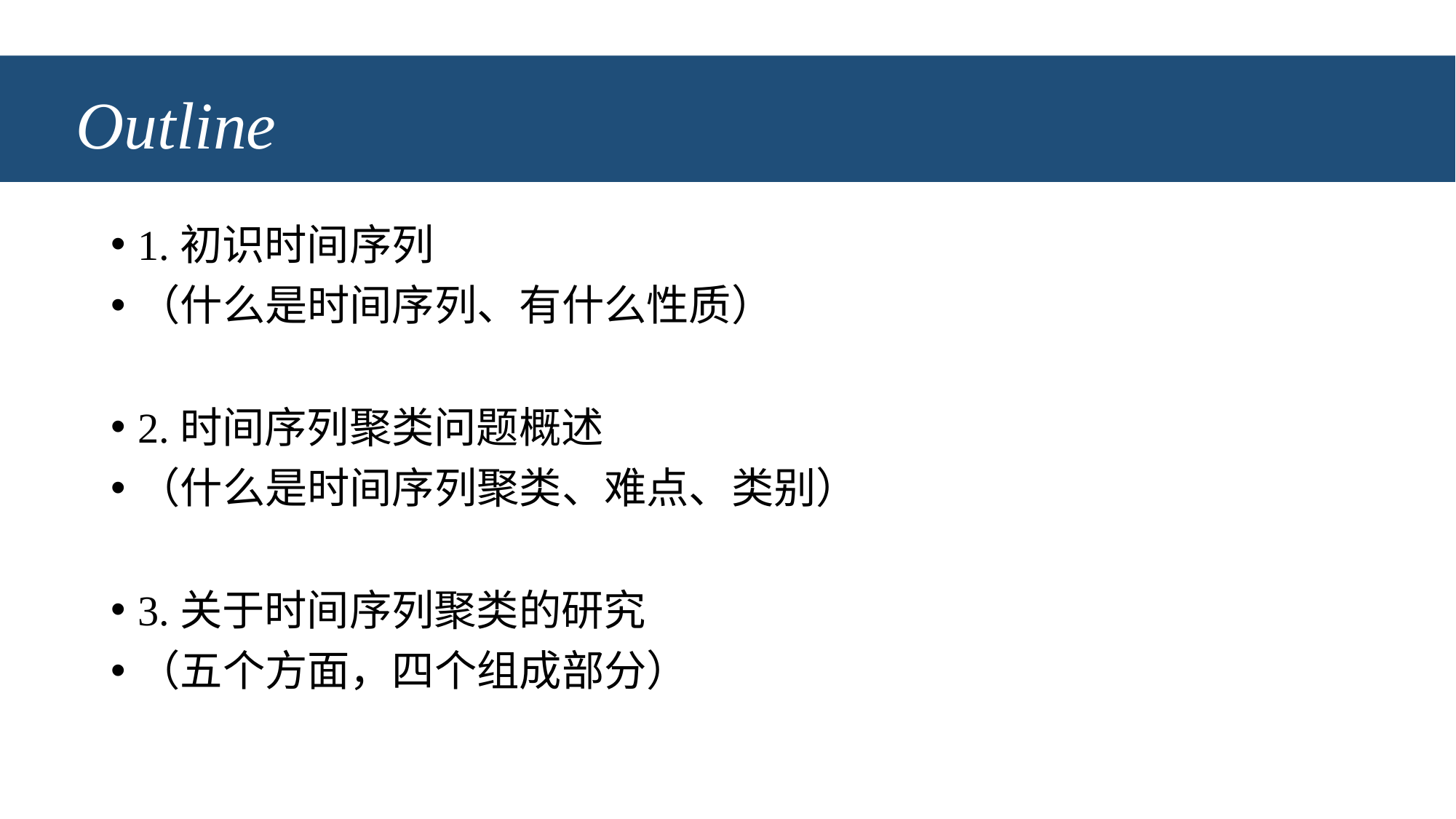

# Outline

1.初识时间序列
（什么是时间序列、有什么性质）

2.时间序列聚类问题概述
（什么是时间序列聚类、难点、类别）

3.关于时间序列聚类的研究
（五个方面，四个组成部分）